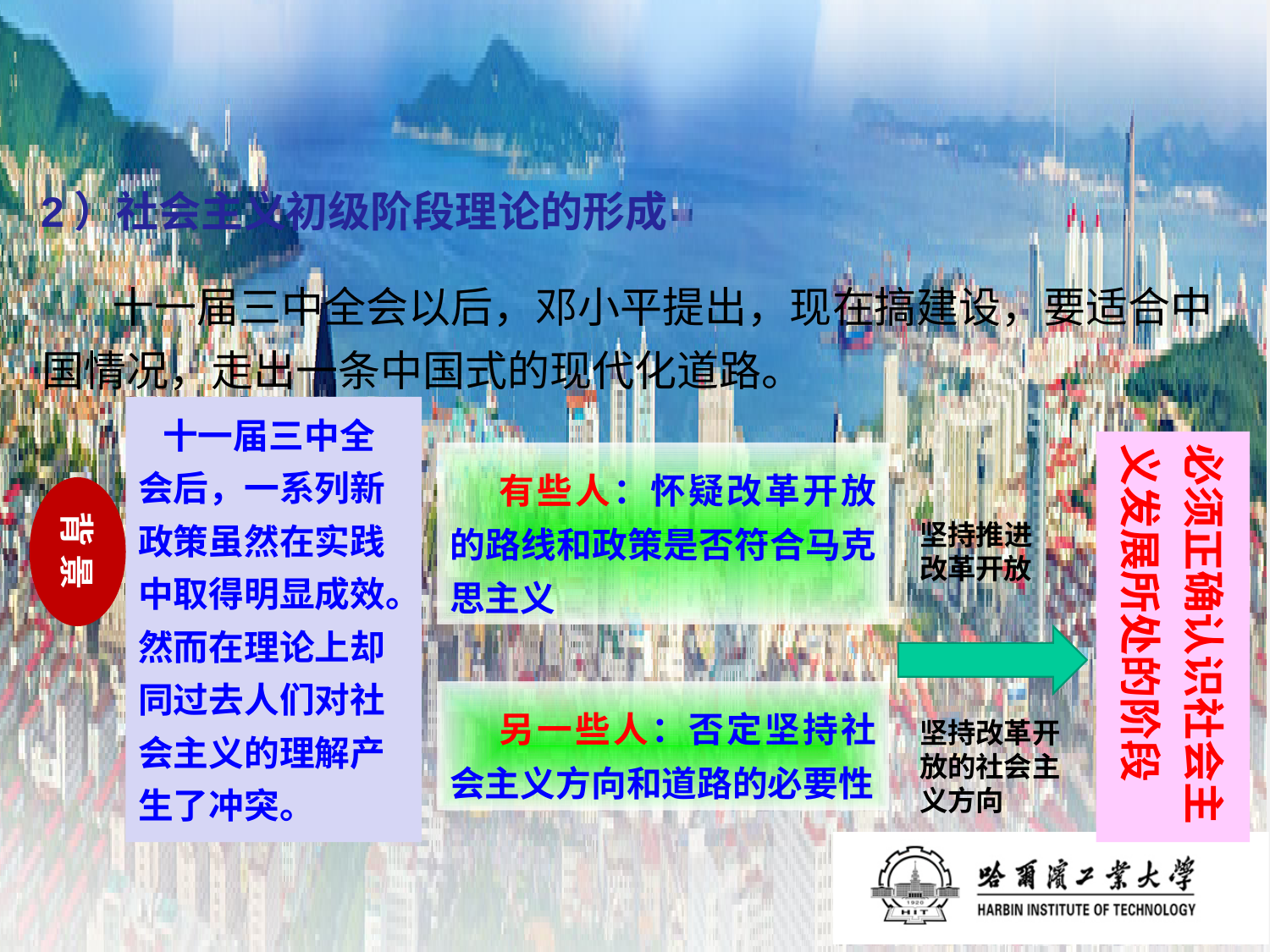

# 2）社会主义初级阶段理论的形成
       十一届三中全会以后，邓小平提出，现在搞建设，要适合中国情况，走出一条中国式的现代化道路。
  十一届三中全会后，一系列新政策虽然在实践中取得明显成效。然而在理论上却同过去人们对社会主义的理解产生了冲突。
必须正确认识社会主义发展所处的阶段
   有些人：怀疑改革开放的路线和政策是否符合马克思主义
背 景
坚持推进改革开放

   另一些人：否定坚持社会主义方向和道路的必要性
坚持改革开放的社会主义方向